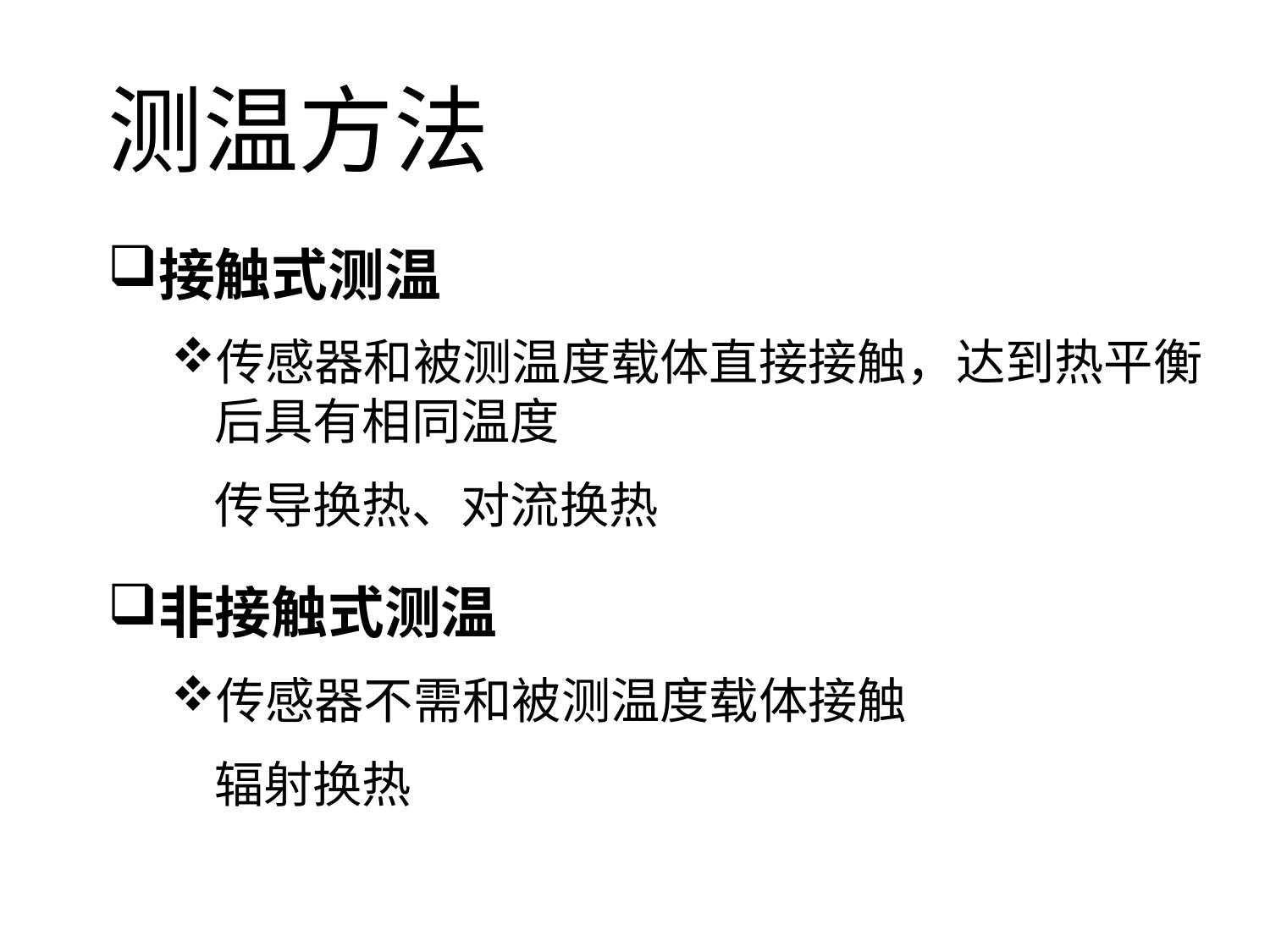

测温方法
接触式测温
传感器和被测温度载体直接接触，达到热平衡后具有相同温度
	传导换热、对流换热
非接触式测温
传感器不需和被测温度载体接触
	辐射换热